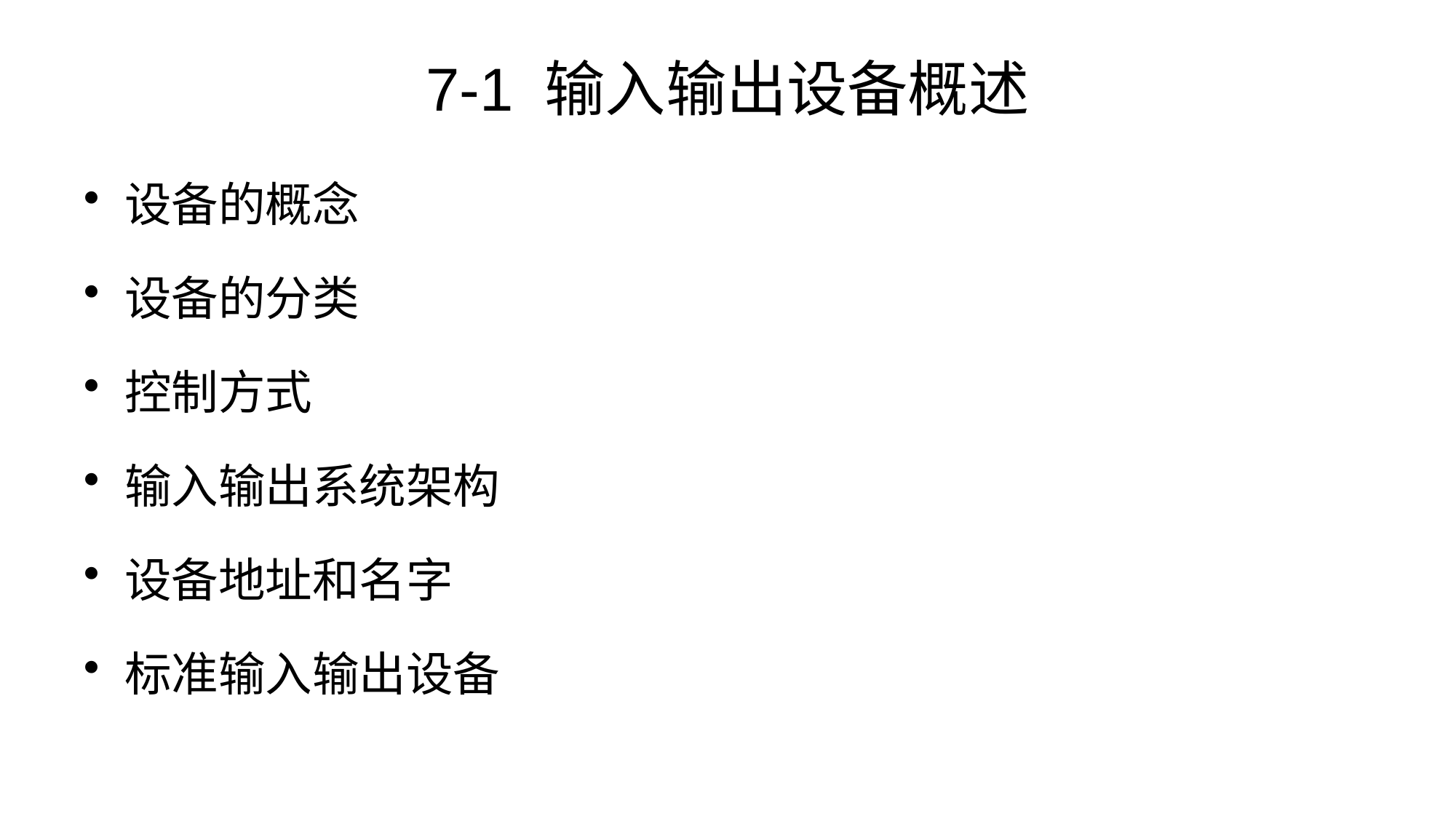

# 7-1 输入输出设备概述
设备的概念
设备的分类
控制方式
输入输出系统架构
设备地址和名字
标准输入输出设备